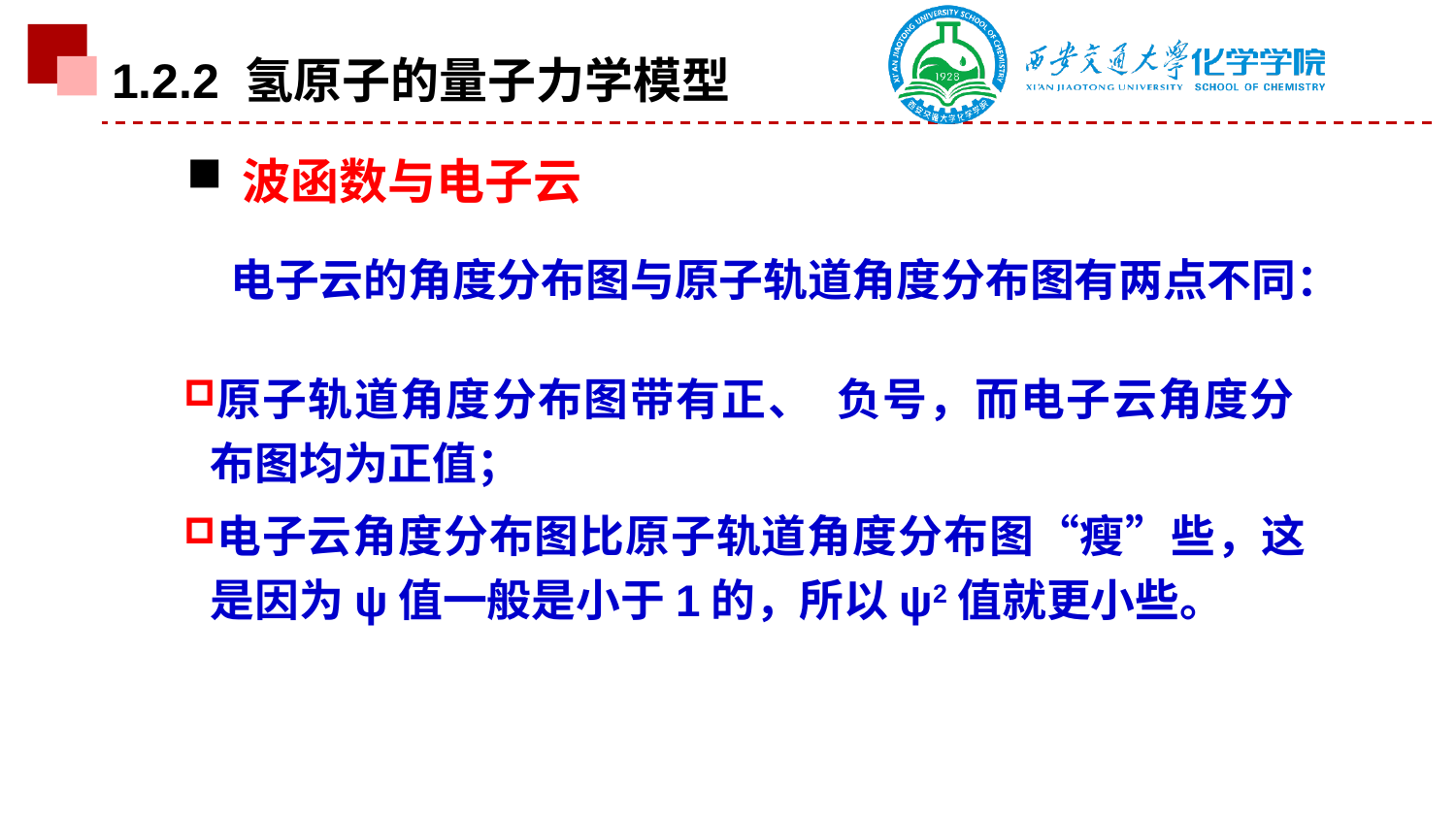

1.2.2 氢原子的量子力学模型
波函数与电子云
     电子云的角度分布图与原子轨道角度分布图有两点不同：
原子轨道角度分布图带有正、  负号，而电子云角度分  布图均为正值；
电子云角度分布图比原子轨道角度分布图“瘦”些，这是因为ψ值一般是小于1的，所以ψ2值就更小些。